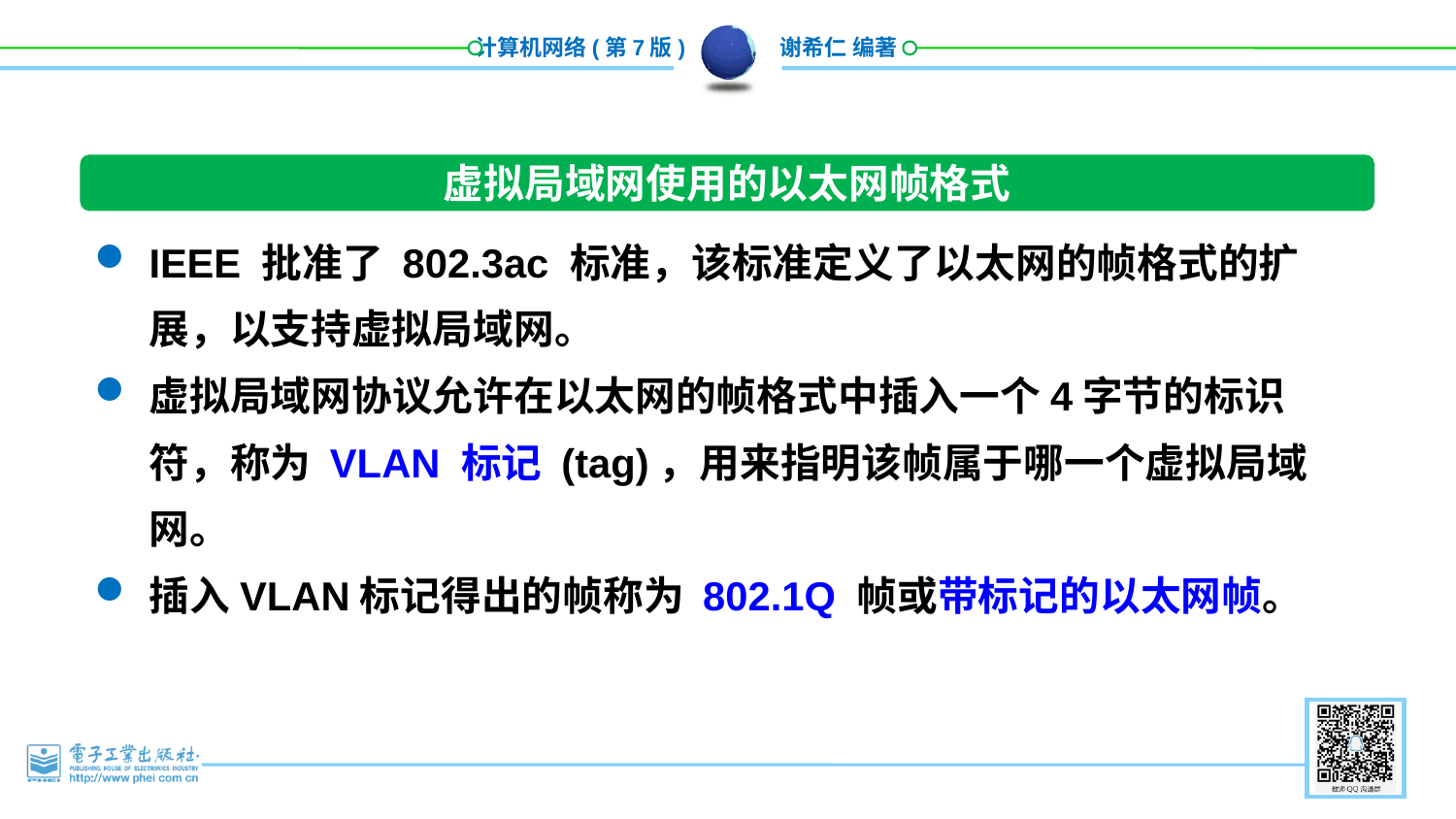

虚拟局域网使用的以太网帧格式

IEEE 批准了 802.3ac 标准，该标准定义了以太网的帧格式的扩展，以支持虚拟局域网。
虚拟局域网协议允许在以太网的帧格式中插入一个4字节的标识符，称为 VLAN 标记 (tag)，用来指明该帧属于哪一个虚拟局域网。
插入VLAN标记得出的帧称为 802.1Q 帧或带标记的以太网帧。